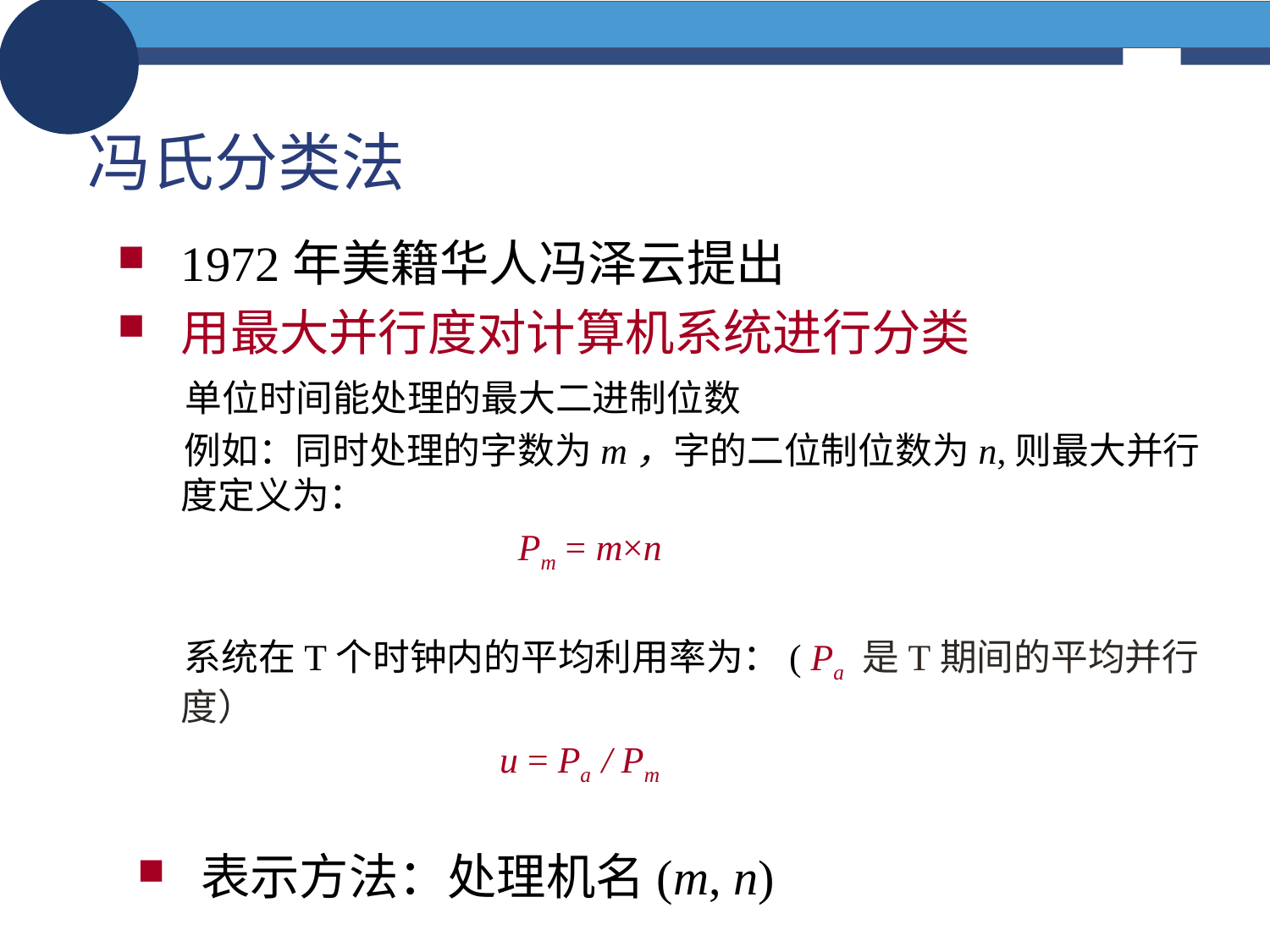

# 冯氏分类法
1972年美籍华人冯泽云提出
用最大并行度对计算机系统进行分类
      单位时间能处理的最大二进制位数
       例如：同时处理的字数为m，字的二位制位数为n,则最大并行度定义为：
                                           Pm = m×n

       系统在T个时钟内的平均利用率为：( Pa 是T期间的平均并行度）
                                         u = Pa  / Pm

表示方法：处理机名(m, n)